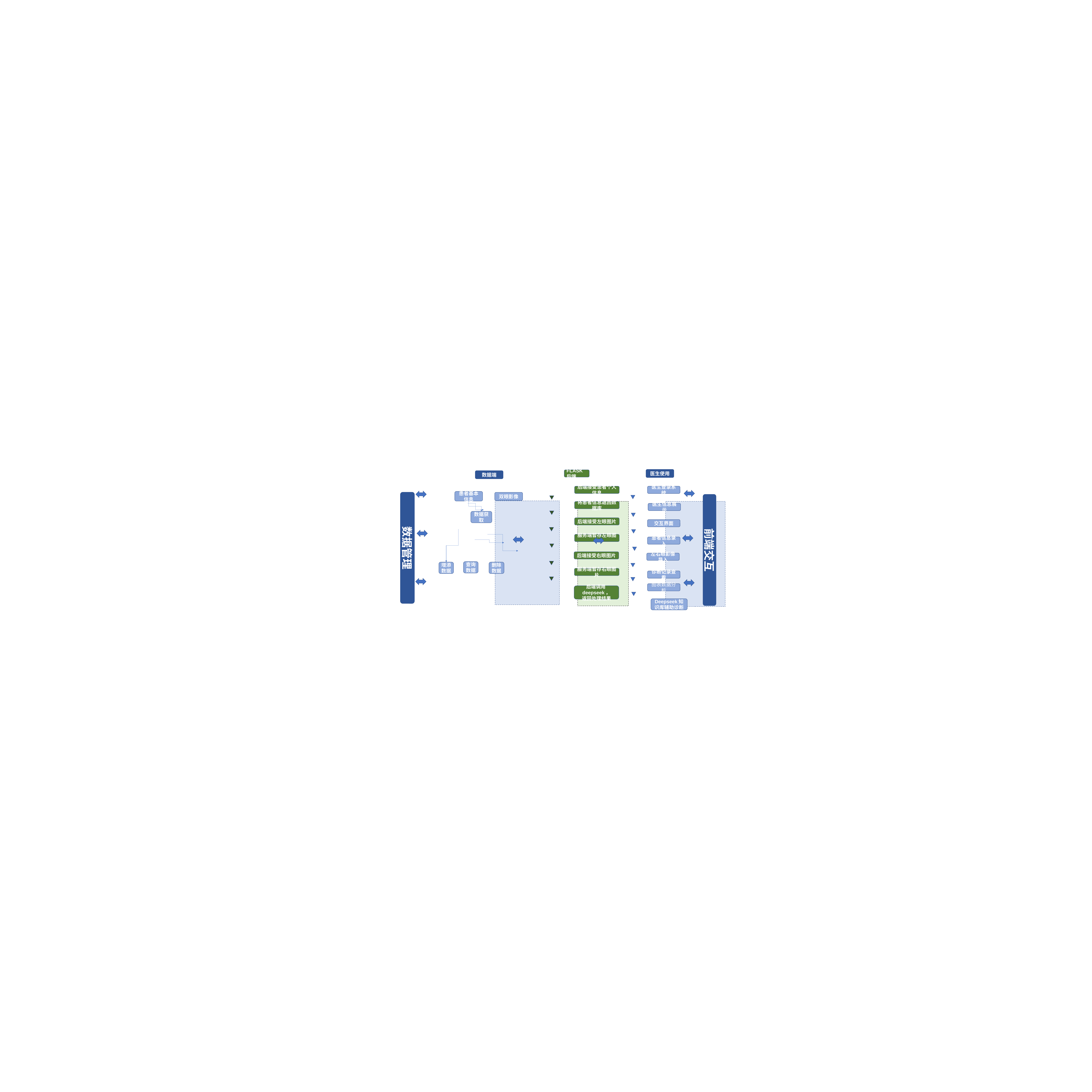

医生使用
FLASK后端
数据端
后端接受患者个人信息
医生登录系统

患者基本信息
数据管理
双眼影像
前端交互

将患者信息返回数据库
医生信息展示

数据获取

后端接受左眼图片
交互界面

服务端暂存左眼图片

患者信息录入

后端接受右眼图片
左右眼影像导入

查询数据
增添数据
删除数据

服务端暂存右眼图片
诊断记录查看

图表数据分析
后端调用deepseek，
返回处理结果

Deepseek知识库辅助诊断